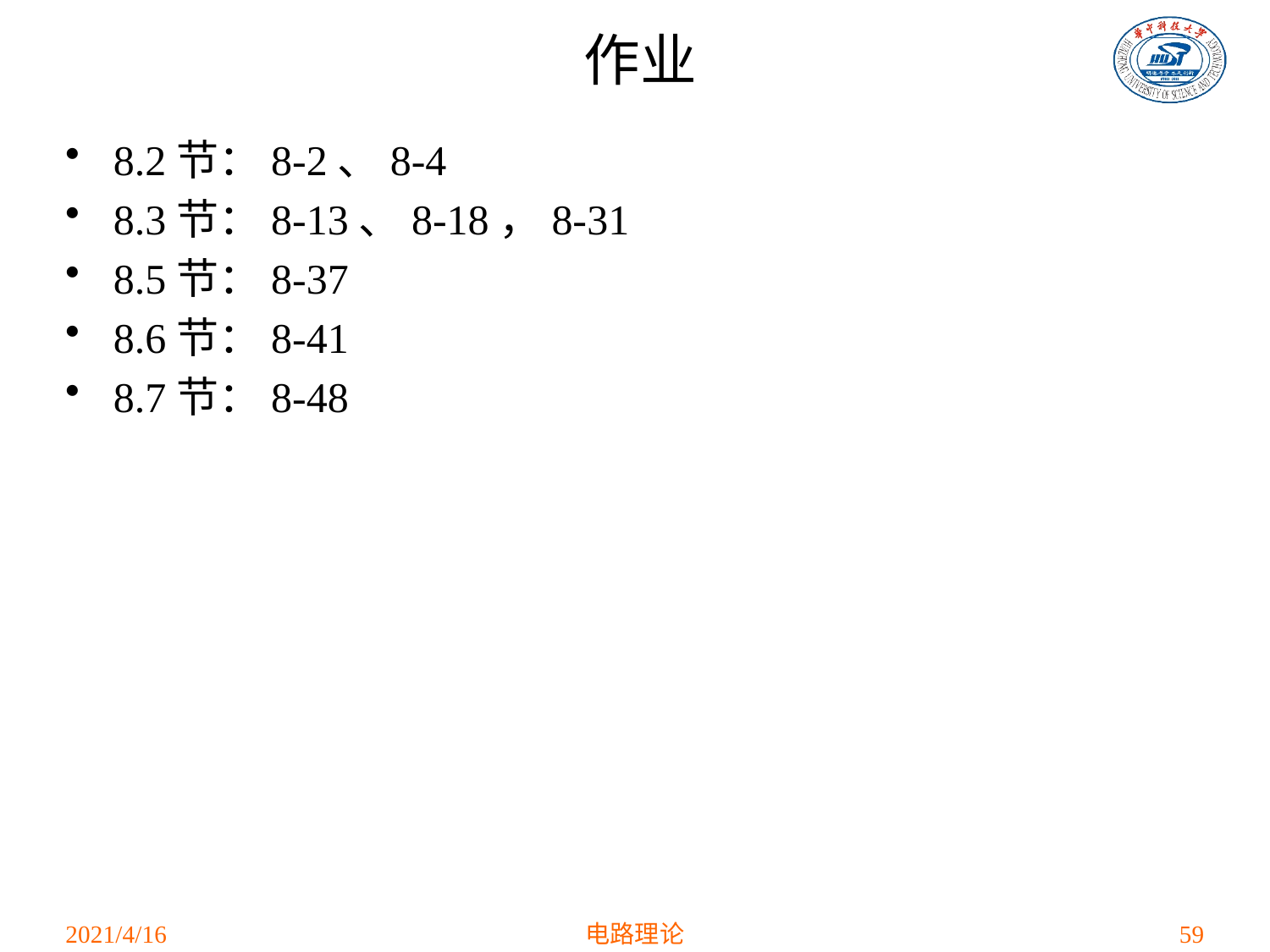

# 作业
8.2节：8-2、8-4
8.3节：8-13、8-18，8-31
8.5节：8-37
8.6节：8-41
8.7节：8-48
2021/4/16
电路理论
59